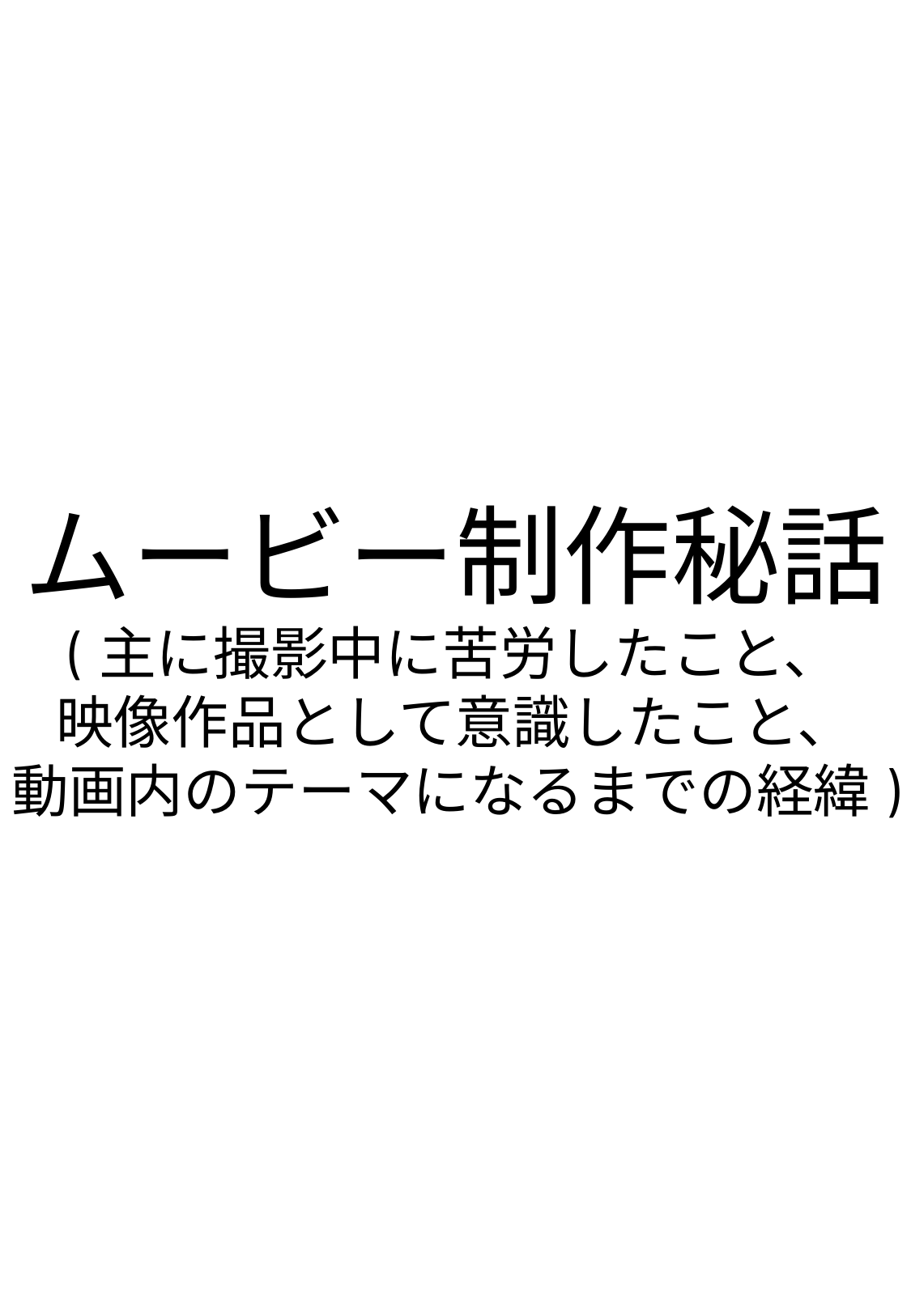

ムービー制作秘話
(主に撮影中に苦労したこと、
映像作品として意識したこと、
動画内のテーマになるまでの経緯)